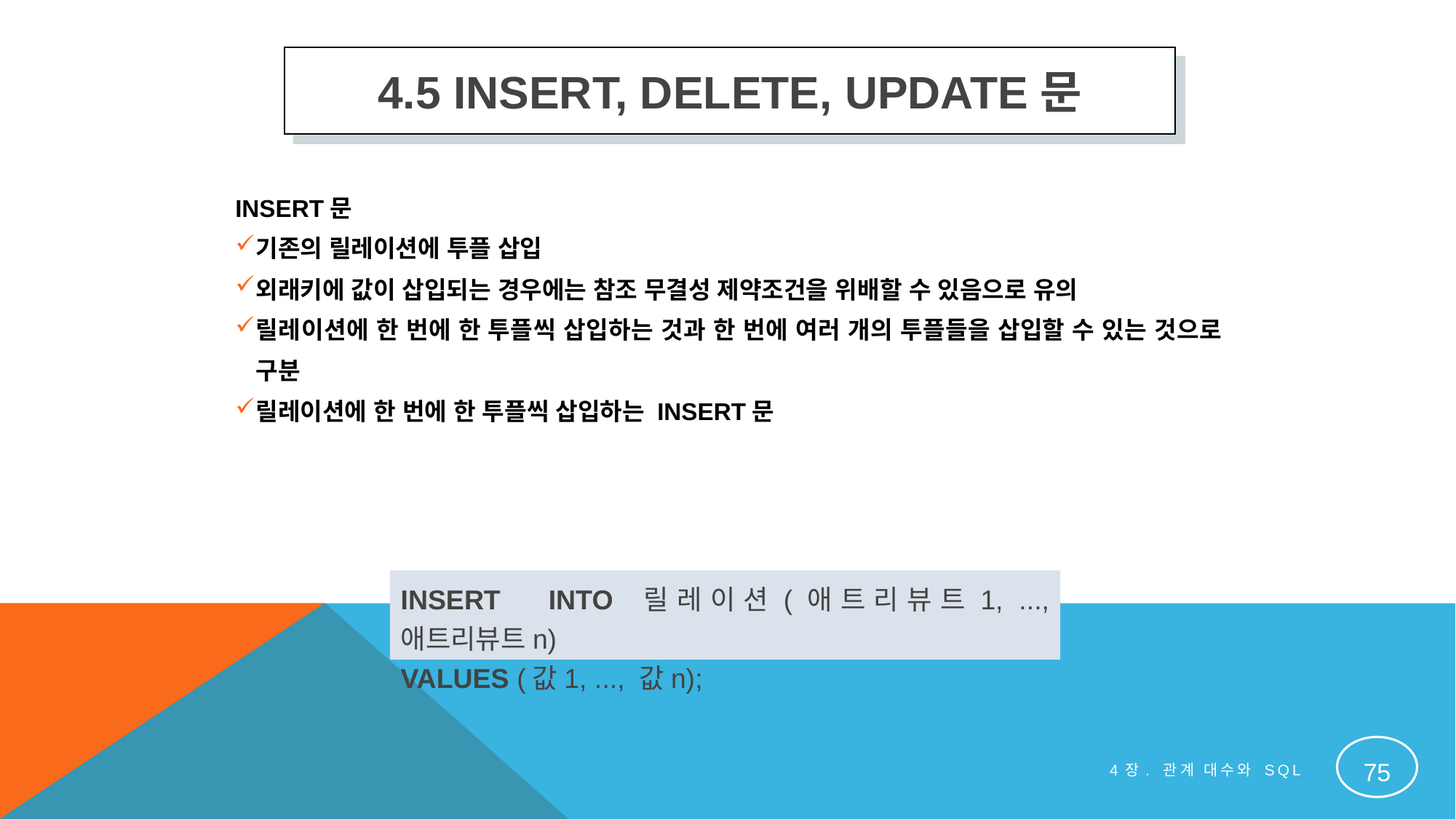

4.5 INSERT, DELETE, UPDATE문
INSERT문
기존의 릴레이션에 투플 삽입
외래키에 값이 삽입되는 경우에는 참조 무결성 제약조건을 위배할 수 있음으로 유의
릴레이션에 한 번에 한 투플씩 삽입하는 것과 한 번에 여러 개의 투플들을 삽입할 수 있는 것으로 구분
릴레이션에 한 번에 한 투플씩 삽입하는 INSERT문

INSERT   INTO 릴레이션(애트리뷰트1, ..., 애트리뷰트n)
VALUES (값1, ..., 값n);
75
4장. 관계 대수와 SQL